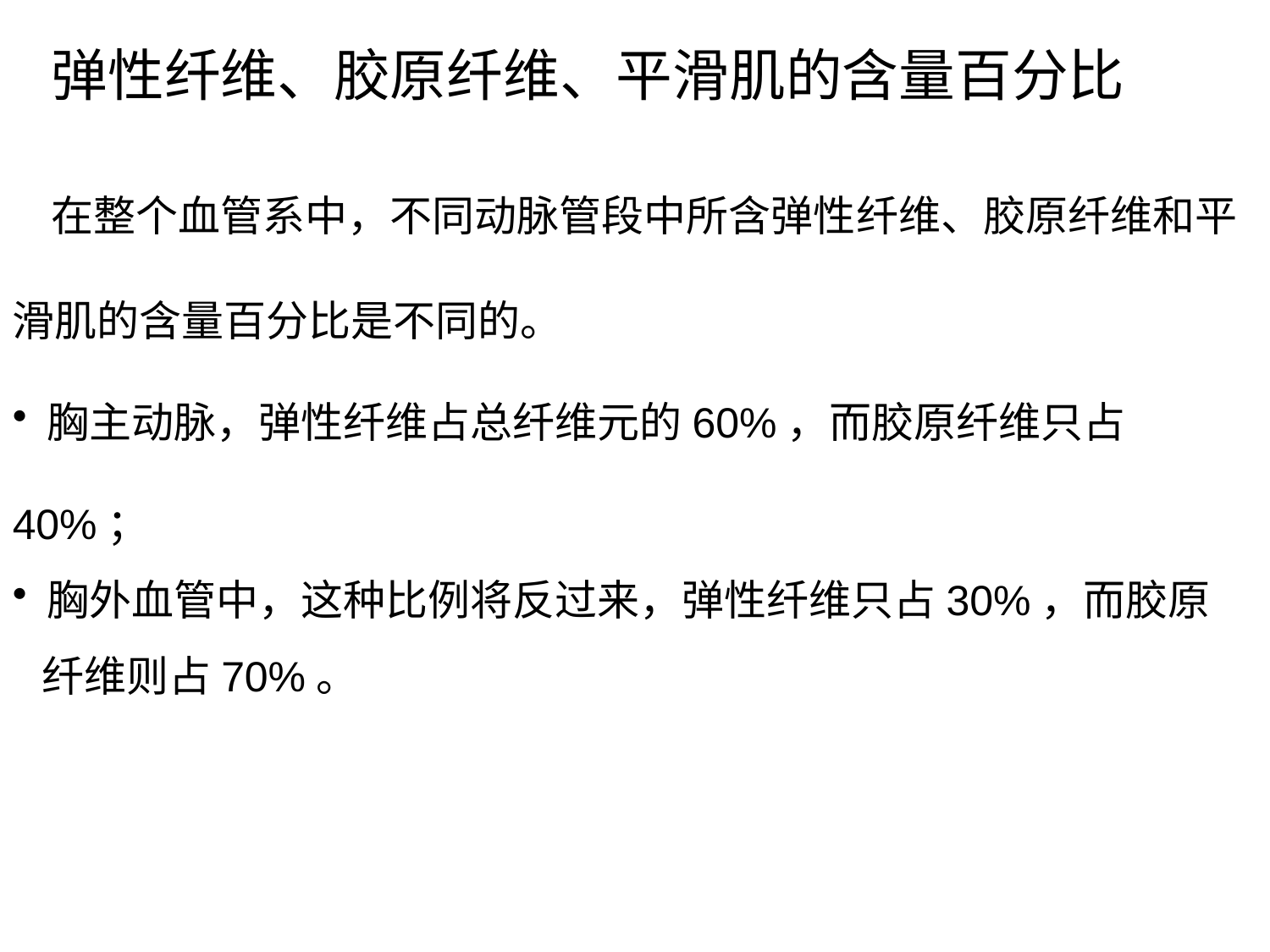

弹性纤维、胶原纤维、平滑肌的含量百分比
  在整个血管系中，不同动脉管段中所含弹性纤维、胶原纤维和平滑肌的含量百分比是不同的。
 胸主动脉，弹性纤维占总纤维元的60%，而胶原纤维只占40%；
 胸外血管中，这种比例将反过来，弹性纤维只占30%，而胶原
  纤维则占70%。